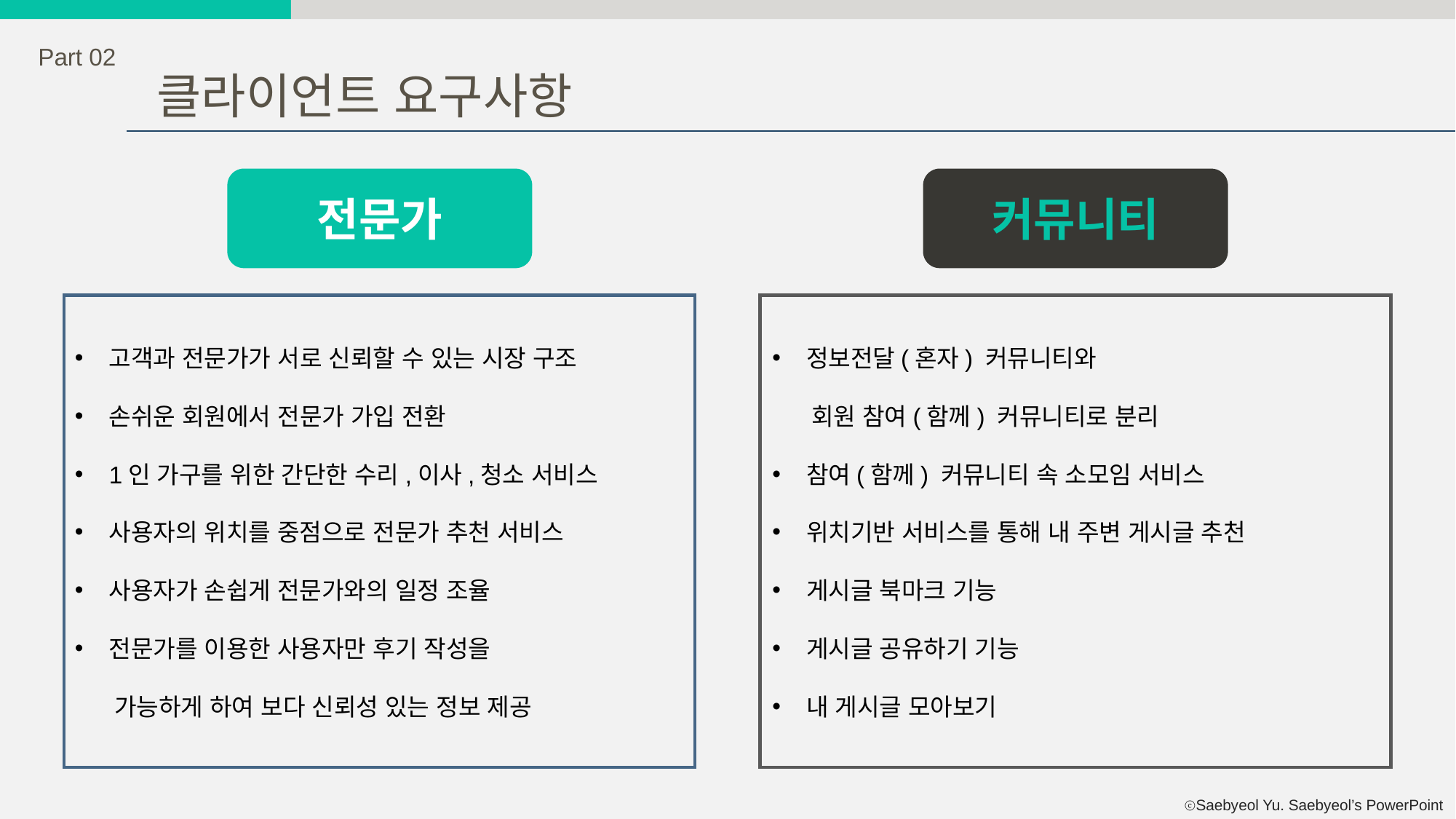

Part 02
클라이언트 요구사항
커뮤니티
전문가

정보전달(혼자) 커뮤니티와
     회원 참여(함께) 커뮤니티로 분리
참여(함께) 커뮤니티 속 소모임 서비스
위치기반 서비스를 통해 내 주변 게시글 추천
게시글 북마크 기능
게시글 공유하기 기능
내 게시글 모아보기

고객과 전문가가 서로 신뢰할 수 있는 시장 구조
손쉬운 회원에서 전문가 가입 전환
1인 가구를 위한 간단한 수리,이사,청소 서비스
사용자의 위치를 중점으로 전문가 추천 서비스
사용자가 손쉽게 전문가와의 일정 조율
전문가를 이용한 사용자만 후기 작성을
     가능하게 하여 보다 신뢰성 있는 정보 제공